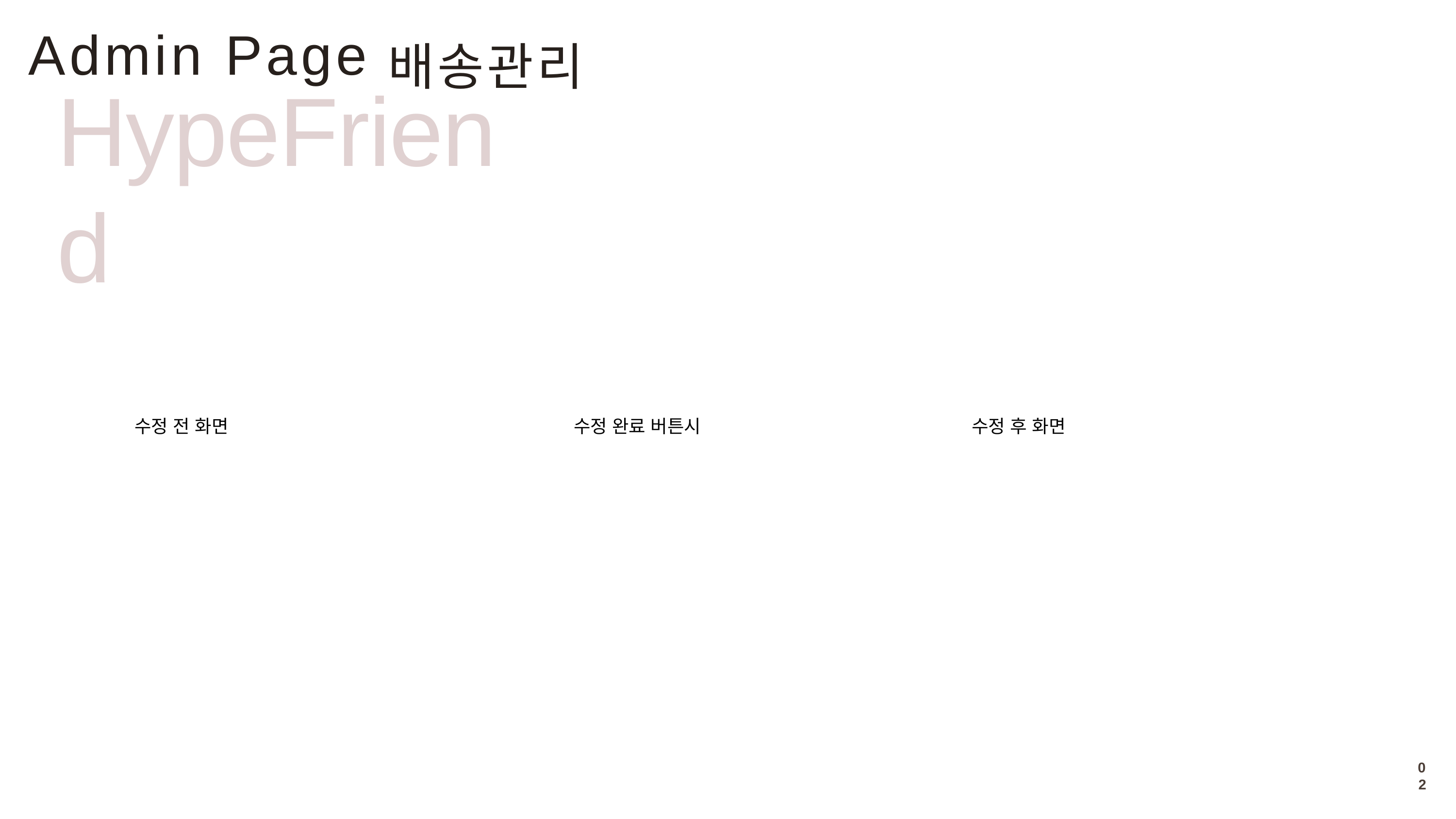

Admin Page
배송관리
HypeFriend
수정 전 화면
수정 완료 버튼시
수정 후 화면
02